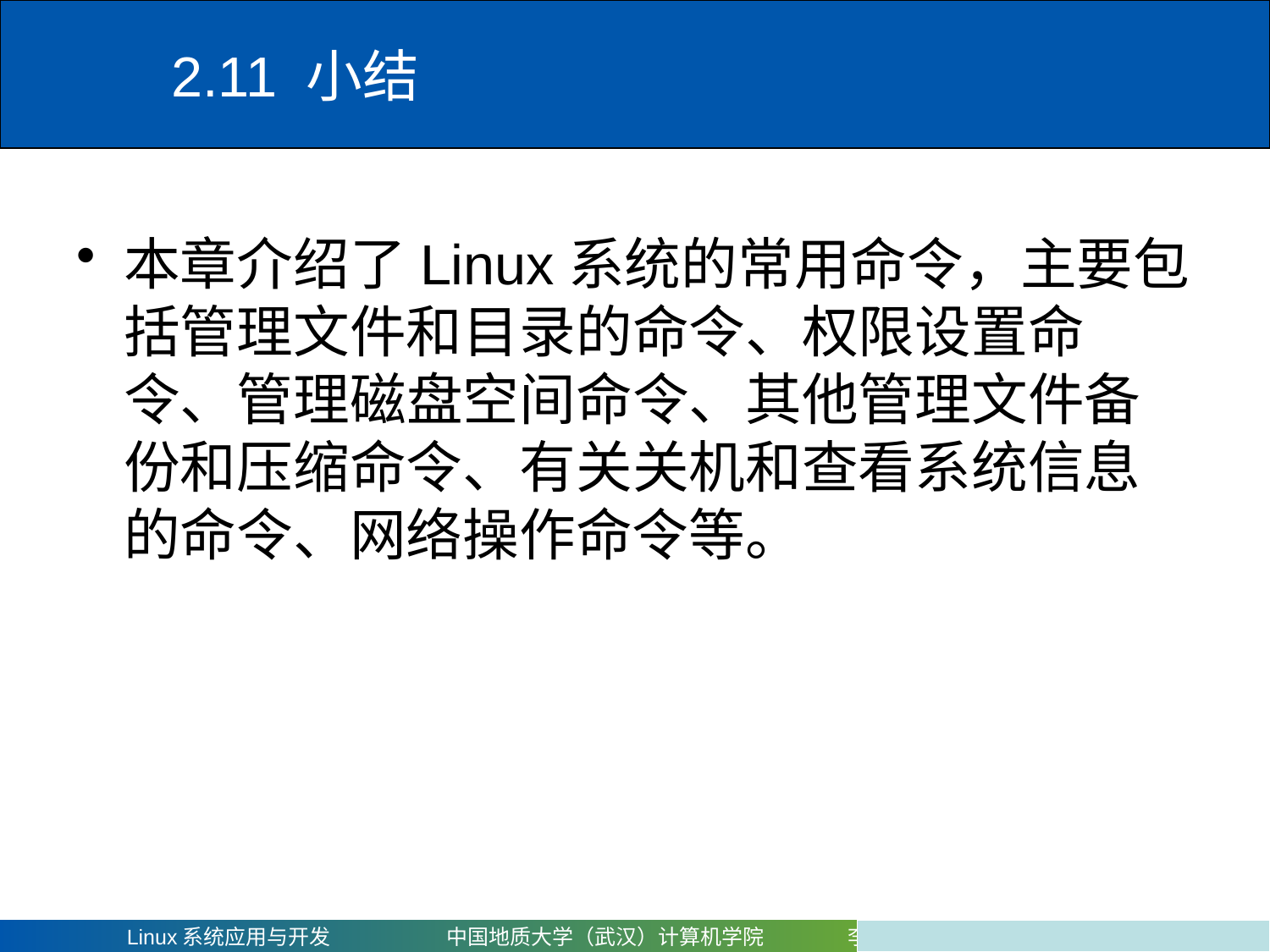

# 2.11 小结
本章介绍了Linux系统的常用命令，主要包括管理文件和目录的命令、权限设置命令、管理磁盘空间命令、其他管理文件备份和压缩命令、有关关机和查看系统信息的命令、网络操作命令等。